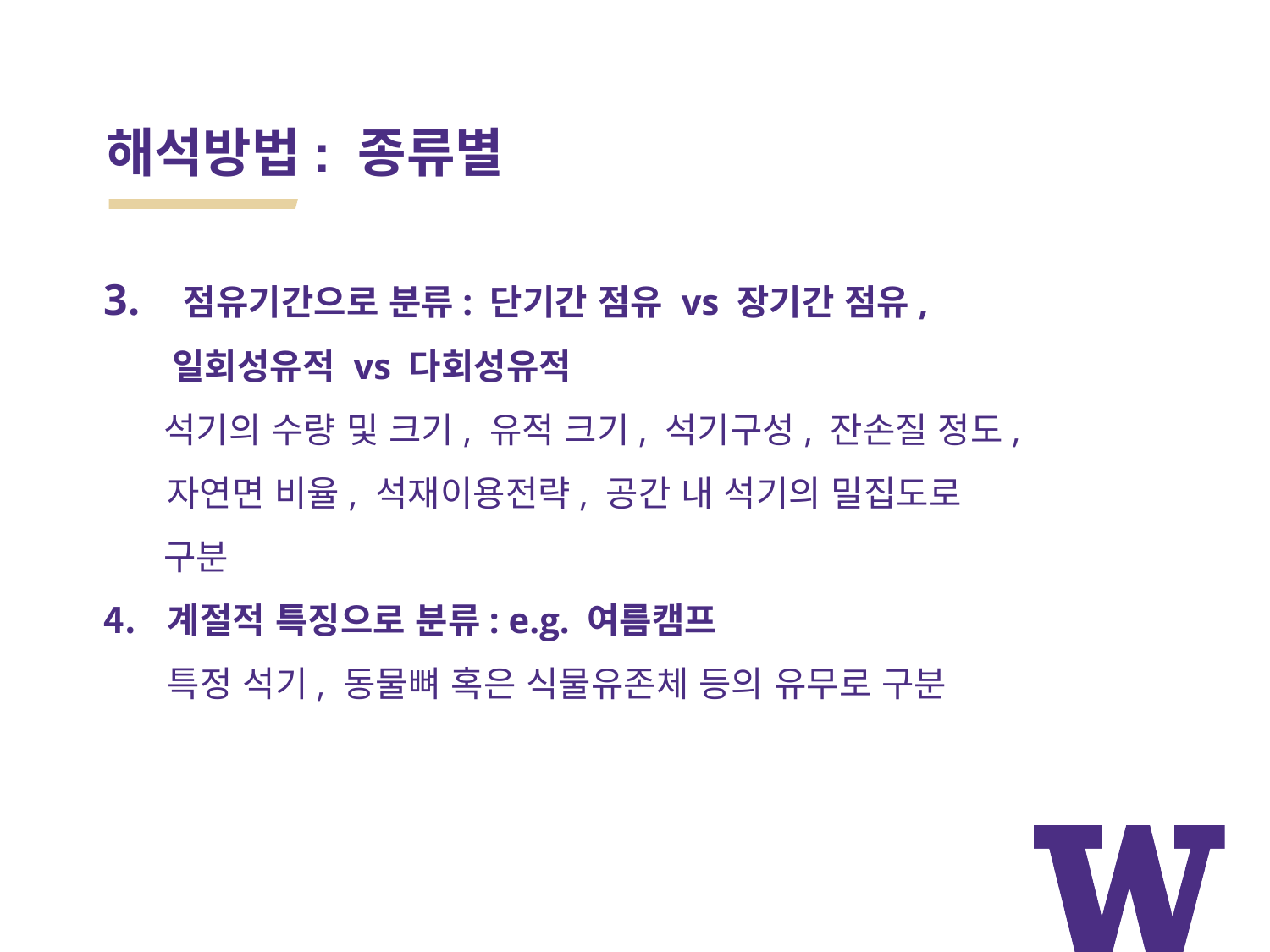

# 해석방법: 종류별
3.   점유기간으로 분류: 단기간 점유 vs 장기간 점유,
      일회성유적 vs 다회성유적
      석기의 수량 및 크기, 유적 크기, 석기구성, 잔손질 정도,
      자연면 비율, 석재이용전략, 공간 내 석기의 밀집도로
      구분
계절적 특징으로 분류: e.g. 여름캠프
특정 석기, 동물뼈 혹은 식물유존체 등의 유무로 구분